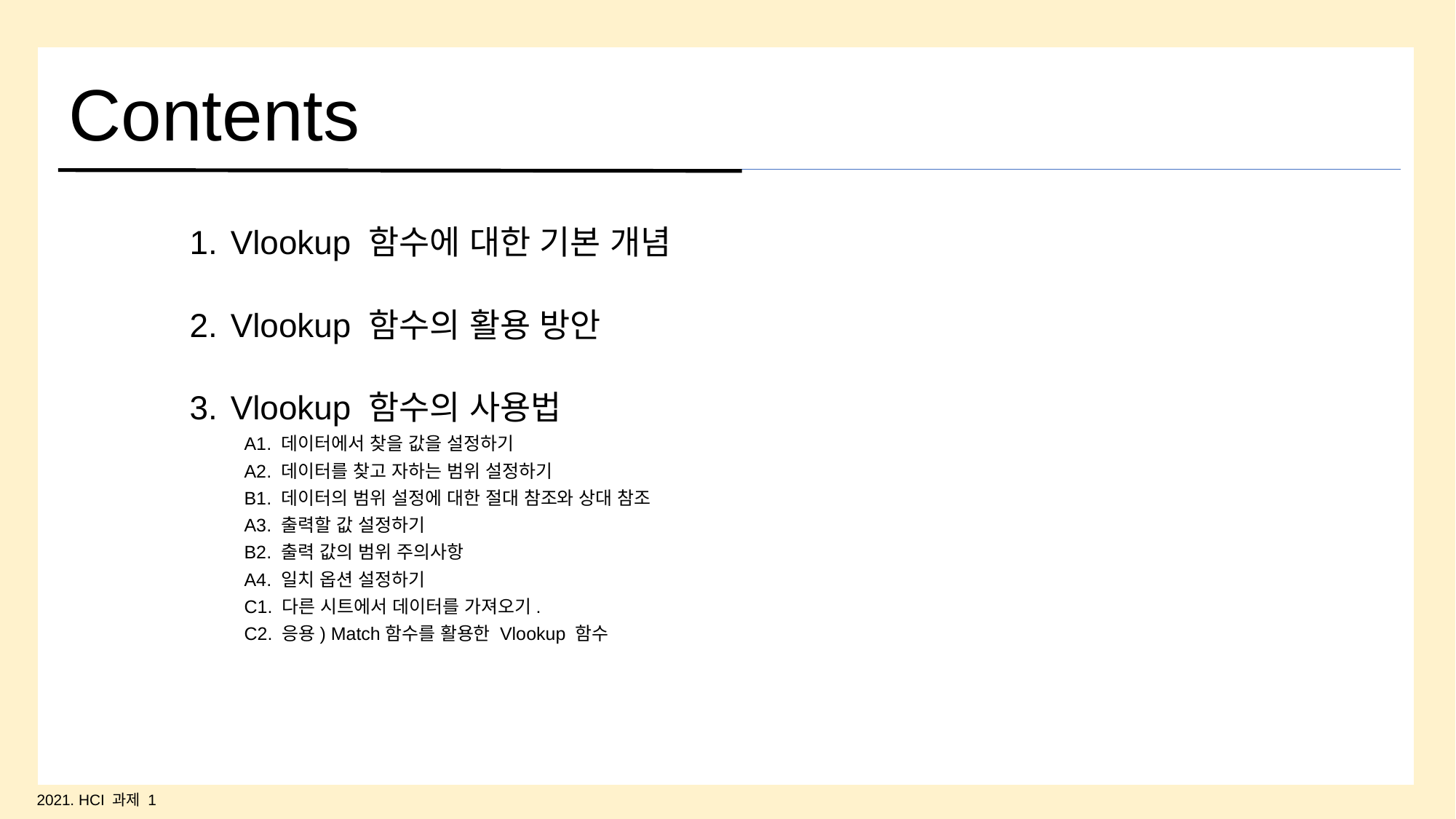

# Contents
Vlookup 함수에 대한 기본 개념

Vlookup 함수의 활용 방안

Vlookup 함수의 사용법
A1. 데이터에서 찾을 값을 설정하기
A2. 데이터를 찾고 자하는 범위 설정하기
B1. 데이터의 범위 설정에 대한 절대 참조와 상대 참조
A3. 출력할 값 설정하기
B2. 출력 값의 범위 주의사항
A4. 일치 옵션 설정하기
C1. 다른 시트에서 데이터를 가져오기.
C2. 응용) Match함수를 활용한 Vlookup 함수

2021. HCI 과제 1